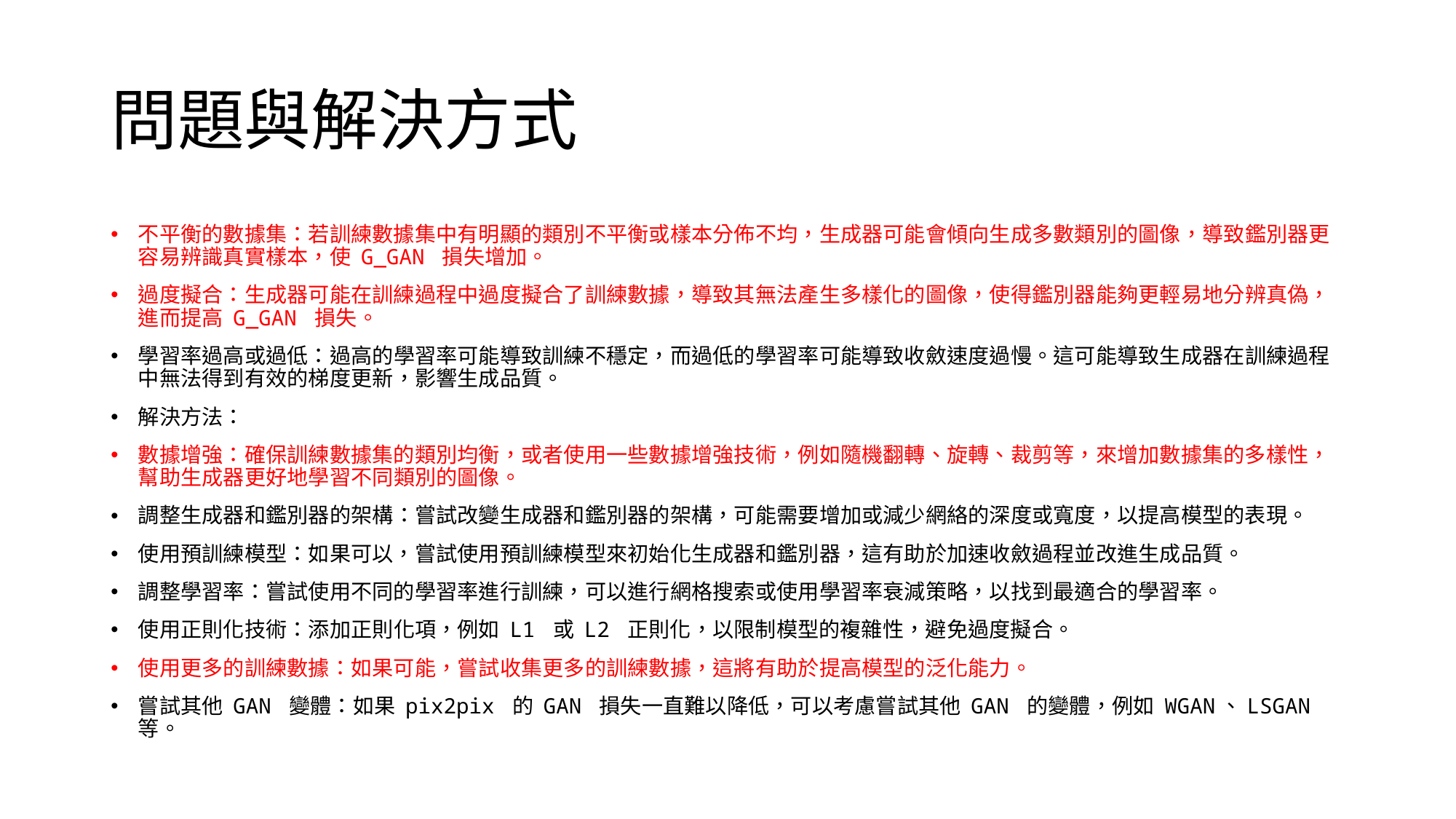

# 問題與解決方式
不平衡的數據集：若訓練數據集中有明顯的類別不平衡或樣本分佈不均，生成器可能會傾向生成多數類別的圖像，導致鑑別器更容易辨識真實樣本，使 G_GAN 損失增加。
過度擬合：生成器可能在訓練過程中過度擬合了訓練數據，導致其無法產生多樣化的圖像，使得鑑別器能夠更輕易地分辨真偽，進而提高 G_GAN 損失。
學習率過高或過低：過高的學習率可能導致訓練不穩定，而過低的學習率可能導致收斂速度過慢。這可能導致生成器在訓練過程中無法得到有效的梯度更新，影響生成品質。
解決方法：
數據增強：確保訓練數據集的類別均衡，或者使用一些數據增強技術，例如隨機翻轉、旋轉、裁剪等，來增加數據集的多樣性，幫助生成器更好地學習不同類別的圖像。
調整生成器和鑑別器的架構：嘗試改變生成器和鑑別器的架構，可能需要增加或減少網絡的深度或寬度，以提高模型的表現。
使用預訓練模型：如果可以，嘗試使用預訓練模型來初始化生成器和鑑別器，這有助於加速收斂過程並改進生成品質。
調整學習率：嘗試使用不同的學習率進行訓練，可以進行網格搜索或使用學習率衰減策略，以找到最適合的學習率。
使用正則化技術：添加正則化項，例如 L1 或 L2 正則化，以限制模型的複雜性，避免過度擬合。
使用更多的訓練數據：如果可能，嘗試收集更多的訓練數據，這將有助於提高模型的泛化能力。
嘗試其他 GAN 變體：如果 pix2pix 的 GAN 損失一直難以降低，可以考慮嘗試其他 GAN 的變體，例如 WGAN、LSGAN 等。